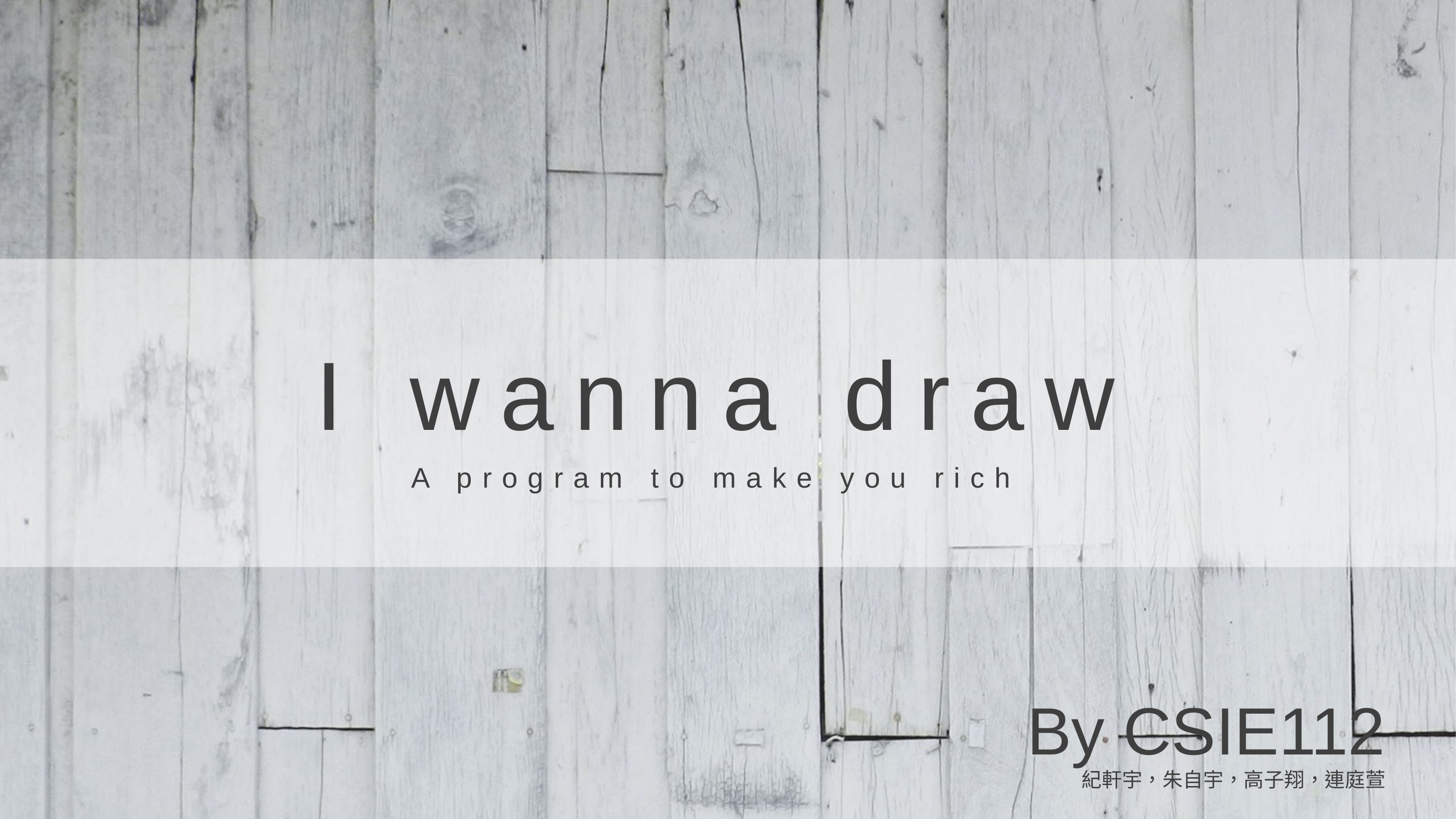

# I wanna draw
A program to make you rich
By CSIE112
紀軒宇，朱自宇，高子翔，連庭萱